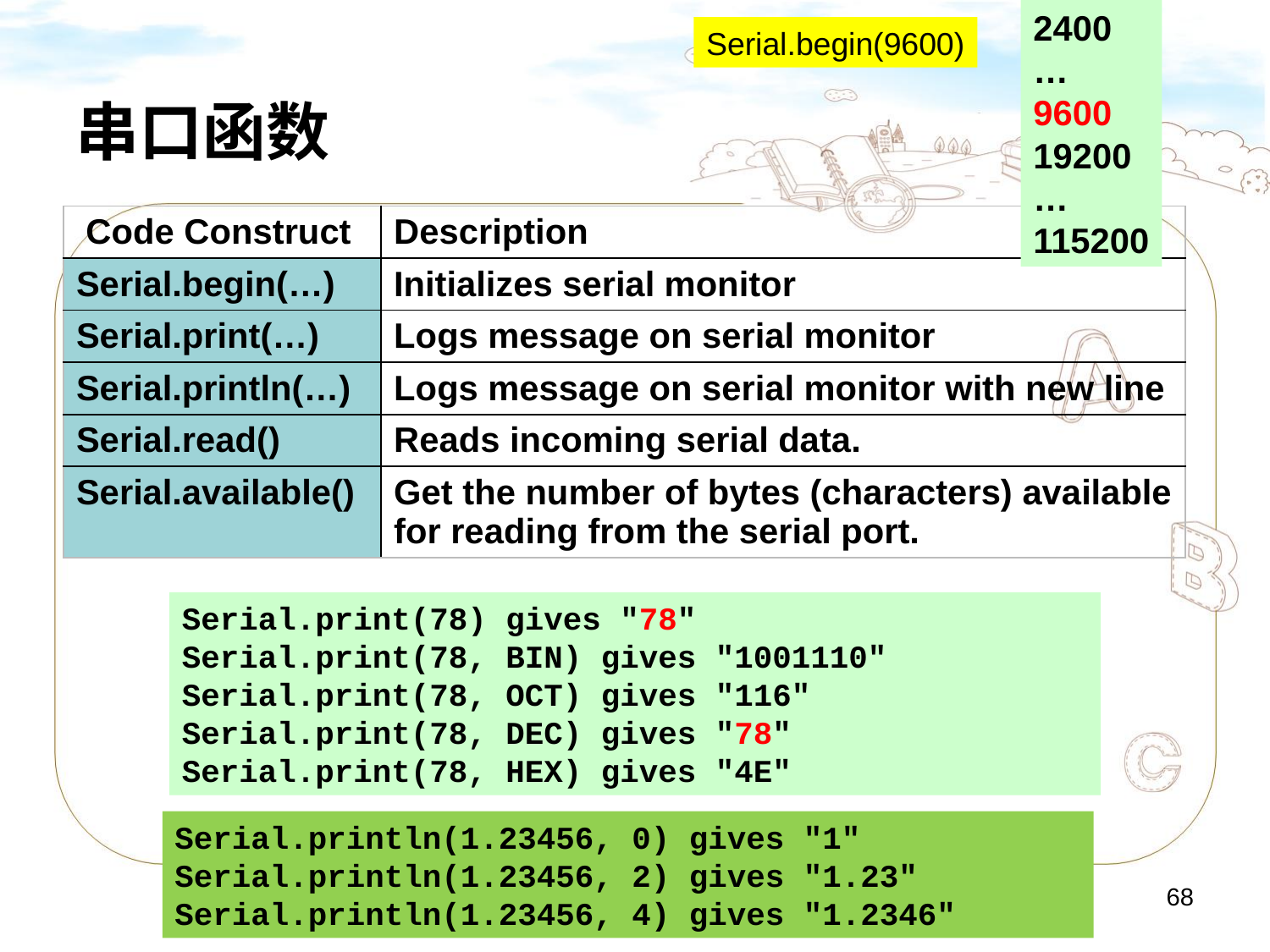

2400
…
9600
19200
…
115200
Serial.begin(9600)
# 串口函数
| Code Construct | Description |
| --- | --- |
| Serial.begin(…) | Initializes serial monitor |
| Serial.print(…) | Logs message on serial monitor |
| Serial.println(…) | Logs message on serial monitor with new line |
| Serial.read() | Reads incoming serial data. |
| Serial.available() | Get the number of bytes (characters) available for reading from the serial port. |
Serial.print(78) gives "78"
Serial.print(78, BIN) gives "1001110"
Serial.print(78, OCT) gives "116"
Serial.print(78, DEC) gives "78"
Serial.print(78, HEX) gives "4E"
Serial.println(1.23456, 0) gives "1"
Serial.println(1.23456, 2) gives "1.23"
Serial.println(1.23456, 4) gives "1.2346"

68